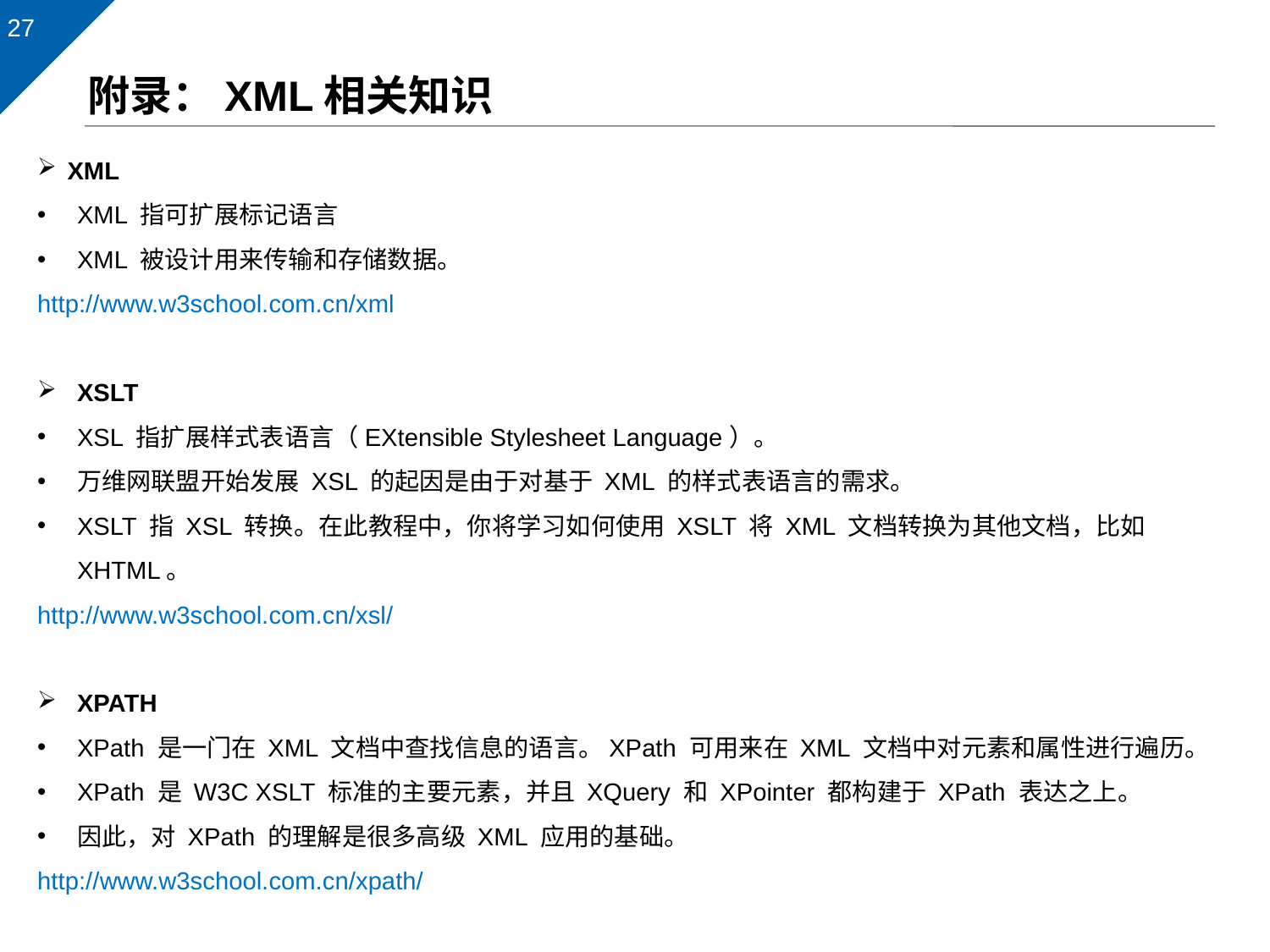

# 附录：XML相关知识
XML
XML 指可扩展标记语言
XML 被设计用来传输和存储数据。
http://www.w3school.com.cn/xml

XSLT
XSL 指扩展样式表语言（EXtensible Stylesheet Language）。
万维网联盟开始发展 XSL 的起因是由于对基于 XML 的样式表语言的需求。
XSLT 指 XSL 转换。在此教程中，你将学习如何使用 XSLT 将 XML 文档转换为其他文档，比如 XHTML。
http://www.w3school.com.cn/xsl/

XPATH
XPath 是一门在 XML 文档中查找信息的语言。XPath 可用来在 XML 文档中对元素和属性进行遍历。
XPath 是 W3C XSLT 标准的主要元素，并且 XQuery 和 XPointer 都构建于 XPath 表达之上。
因此，对 XPath 的理解是很多高级 XML 应用的基础。
http://www.w3school.com.cn/xpath/